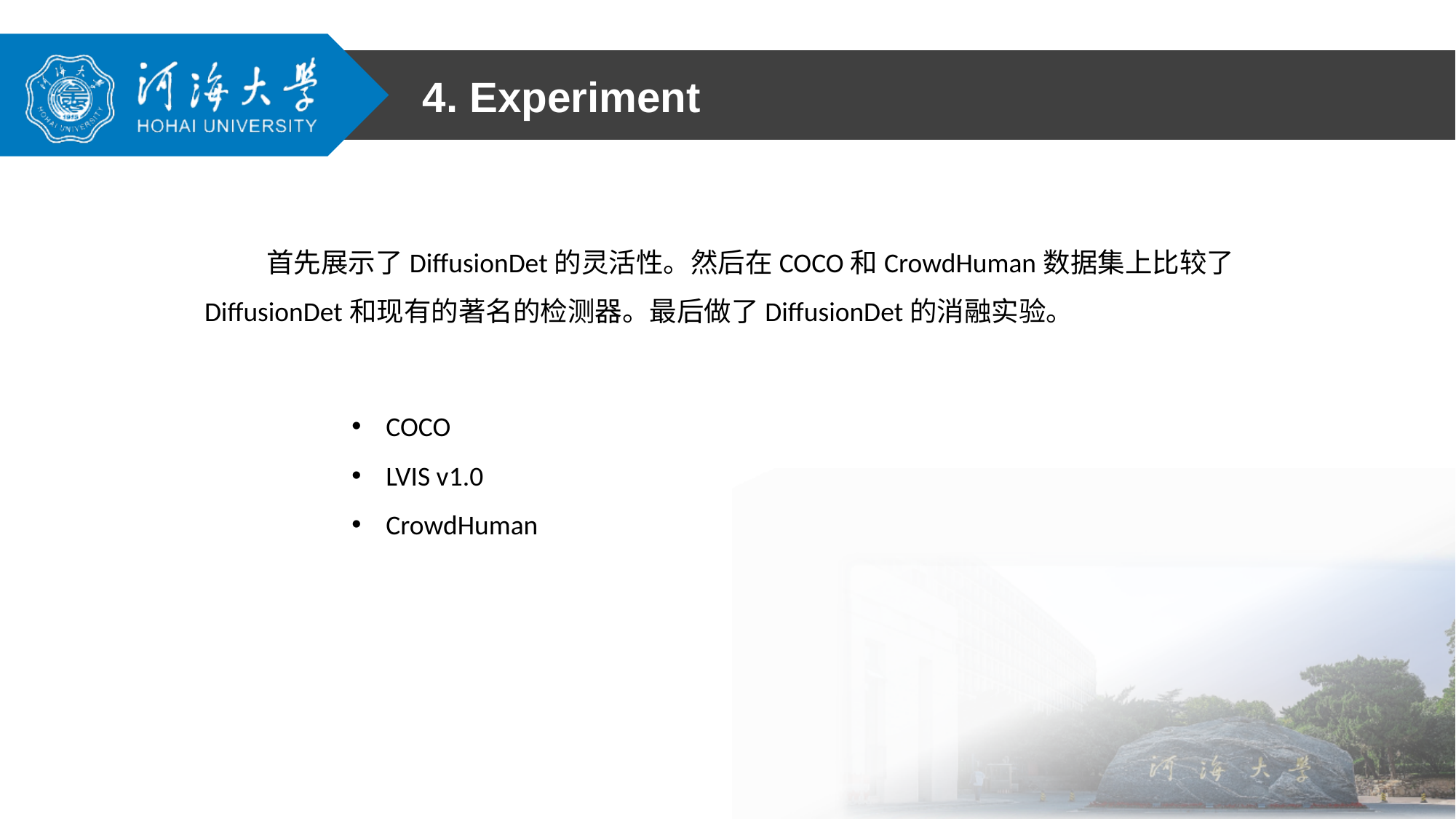

4. Experiment
         首先展示了DiffusionDet的灵活性。然后在COCO和CrowdHuman数据集上比较了DiffusionDet和现有的著名的检测器。最后做了DiffusionDet的消融实验。
COCO
LVIS v1.0
CrowdHuman